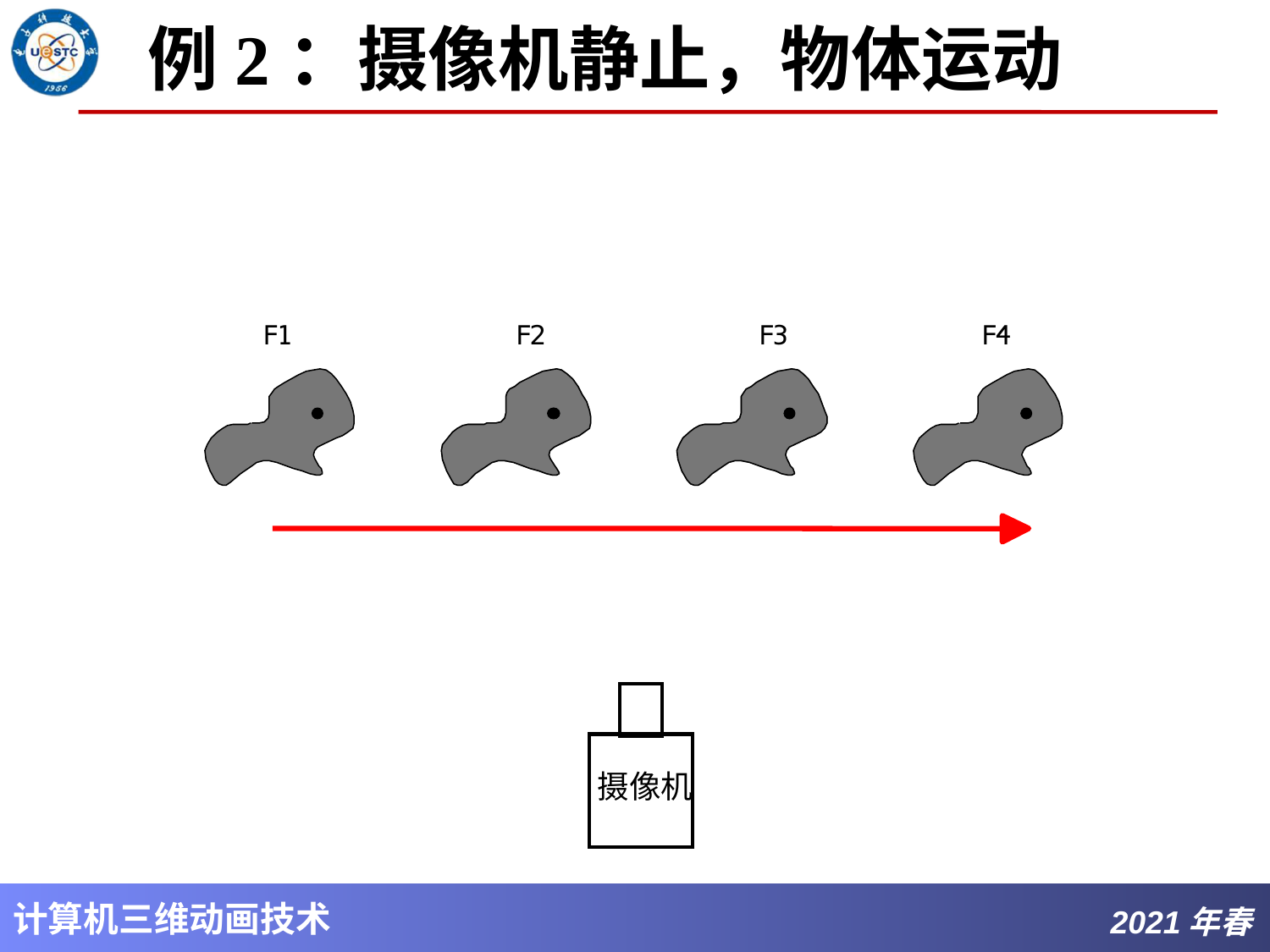

# 例2：摄像机静止，物体运动

F1

F2

F3

F4

摄像机